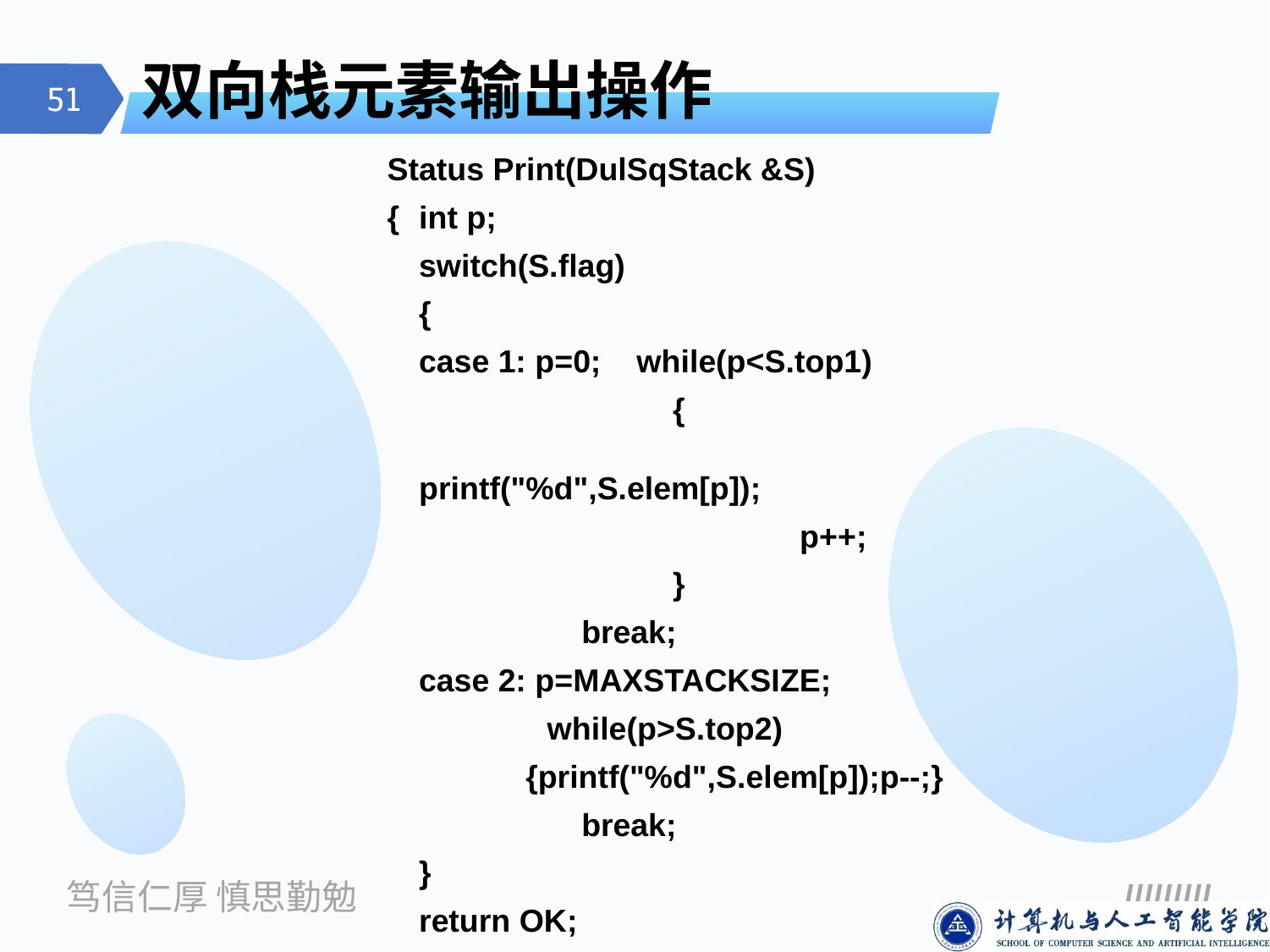

# 双向栈元素输出操作
Status Print(DulSqStack &S)
{	int p;
	switch(S.flag)
	{
	case 1: p=0;    while(p<S.top1)
			{
				printf("%d",S.elem[p]);
				p++;
			}
		    break;
	case 2: p=MAXSTACKSIZE;
                  while(p>S.top2)
	            {printf("%d",S.elem[p]);p--;}
		    break;
	}
	return OK;
}